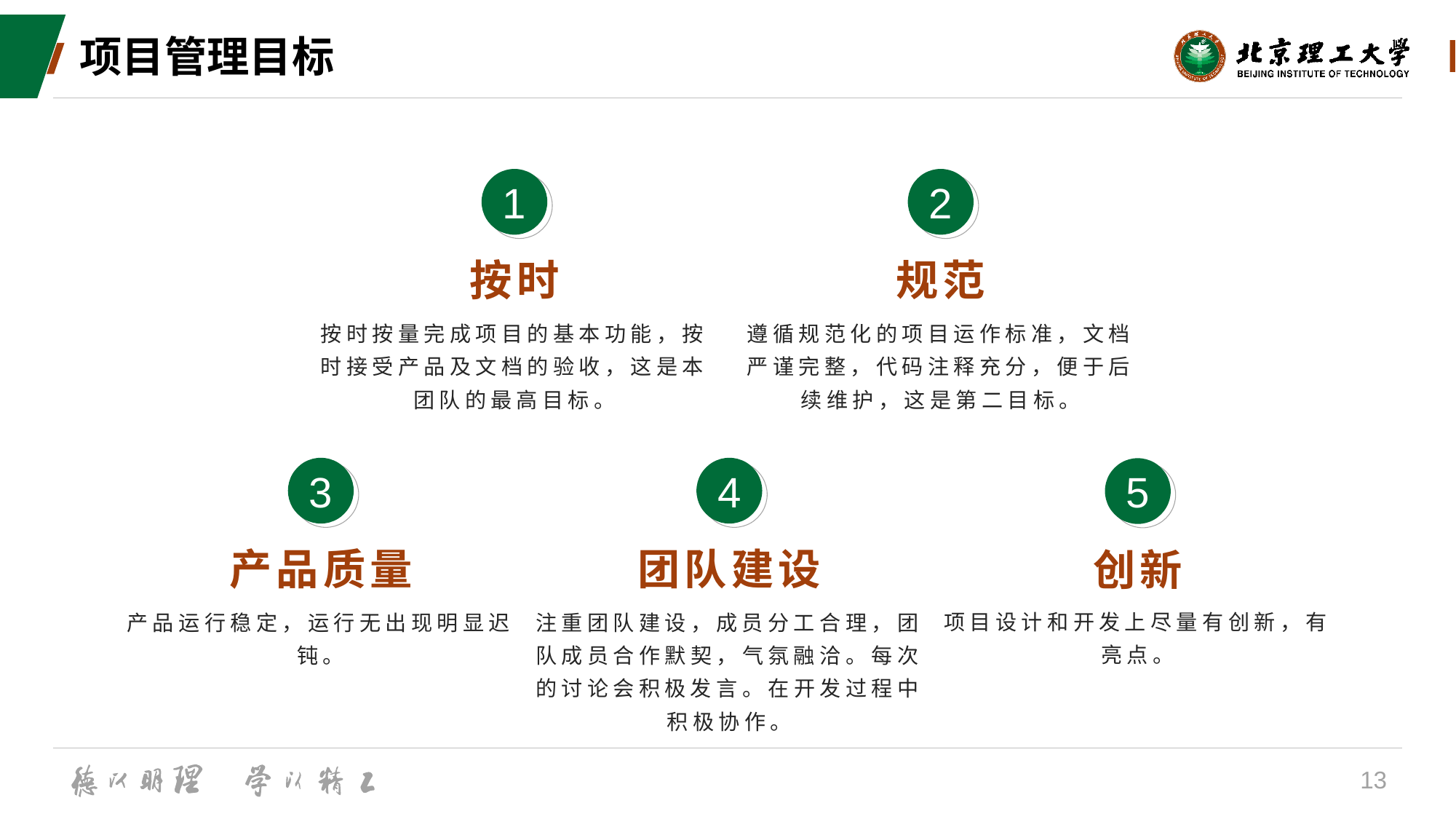

# 项目管理目标
1

按时
按时按量完成项目的基本功能，按时接受产品及文档的验收，这是本团队的最高目标。
2

规范
遵循规范化的项目运作标准，文档严谨完整，代码注释充分，便于后续维护，这是第二目标。
3

产品质量
产品运行稳定，运行无出现明显迟钝。
4

团队建设
注重团队建设，成员分工合理，团队成员合作默契，气氛融洽。每次的讨论会积极发言。在开发过程中积极协作。
5

创新
项目设计和开发上尽量有创新，有亮点。